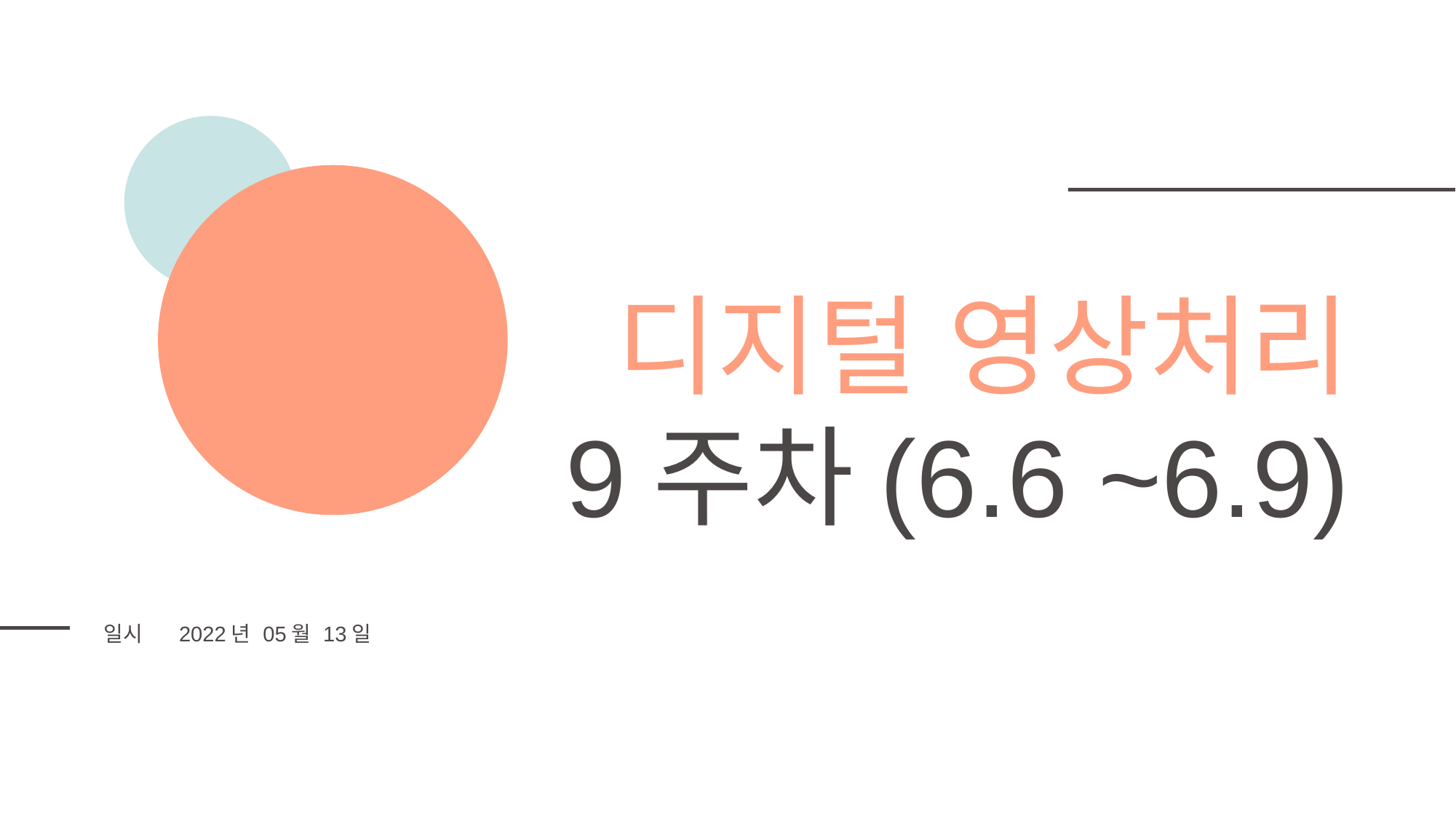

디지털 영상처리
9주차(6.6 ~6.9)
| 일시 | 2022년 05월 13일 |
| --- | --- |